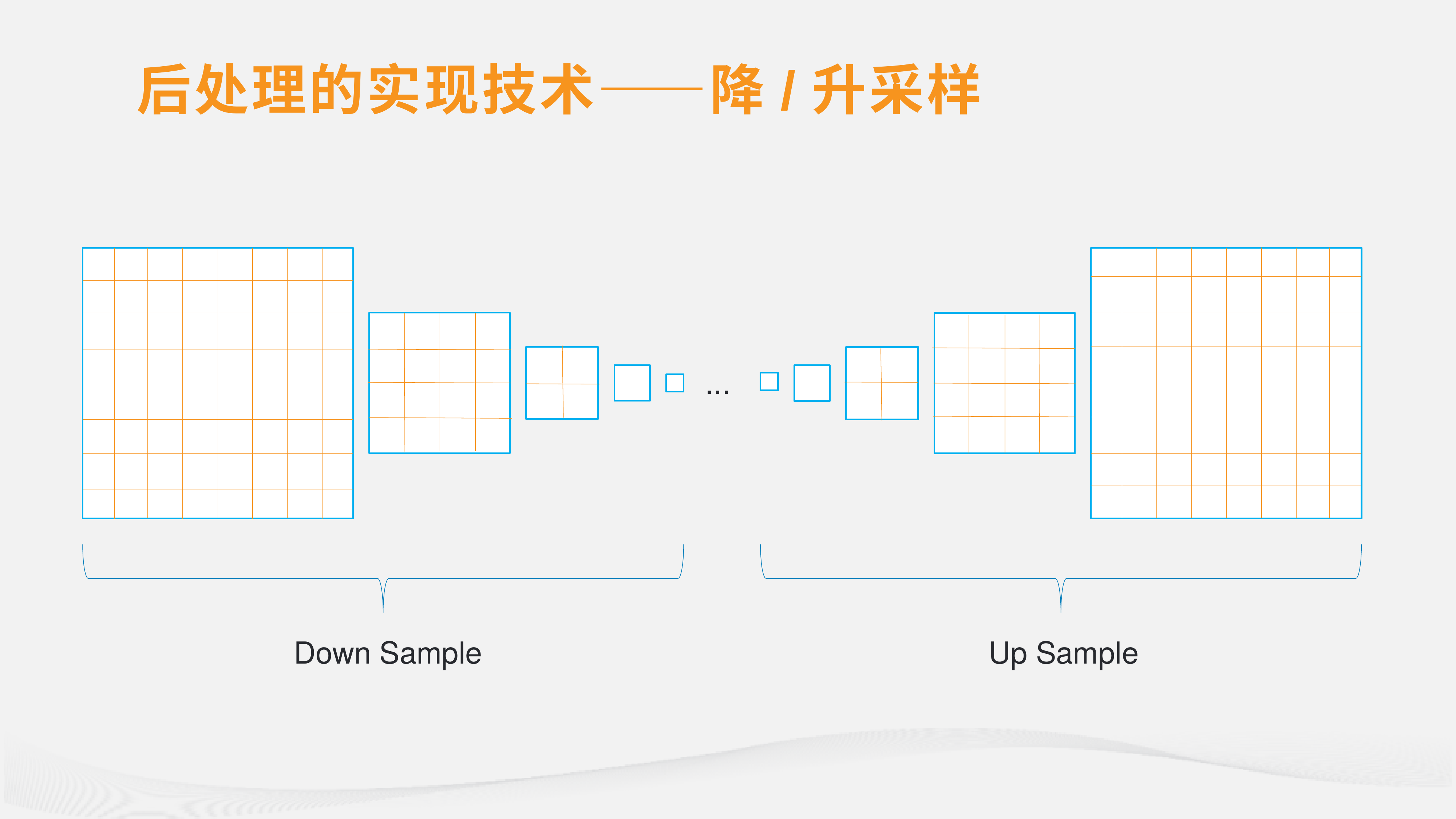

# 后处理的实现技术——降/升采样

...

Down Sample
Up Sample